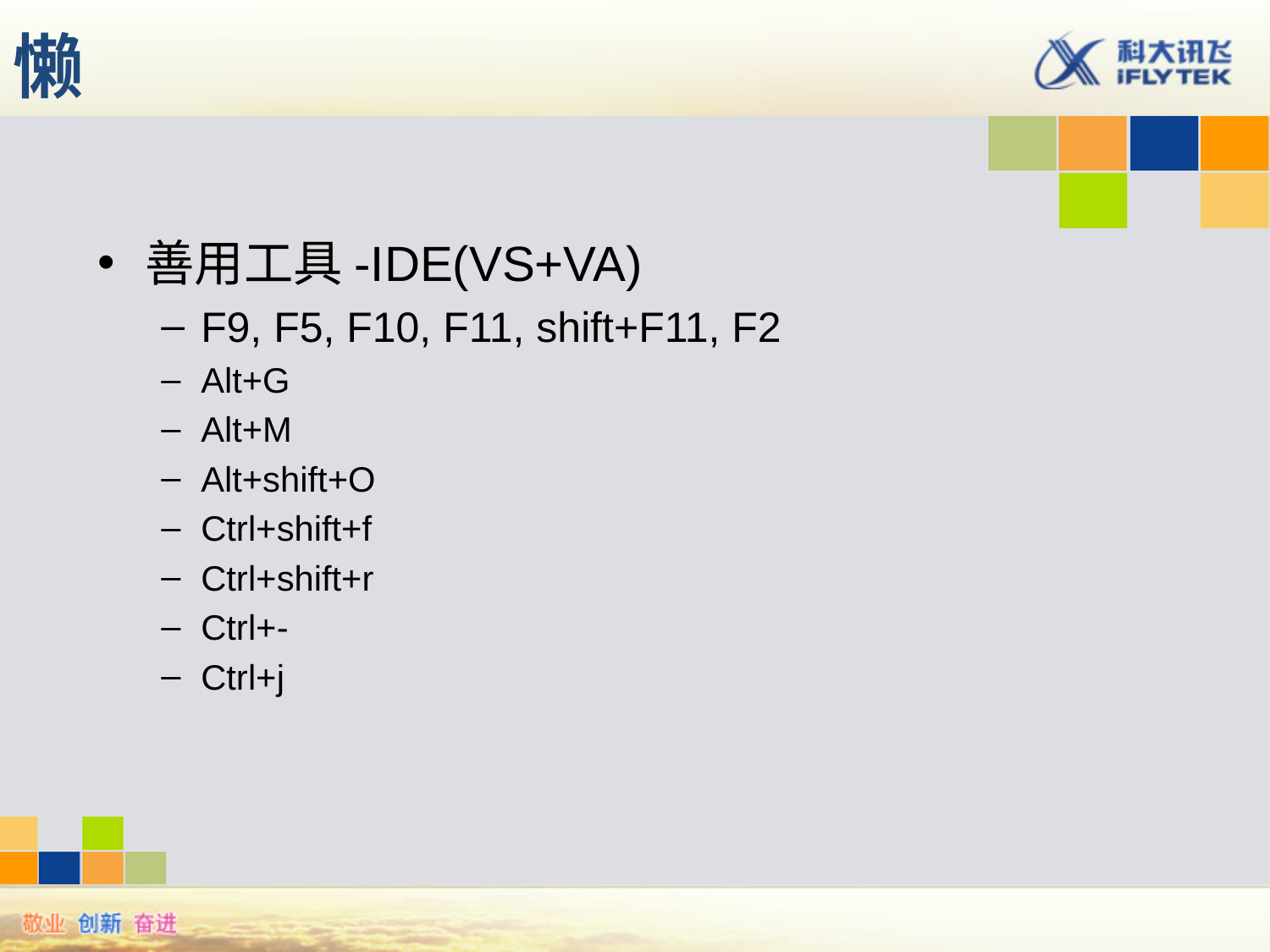

# 懒
善用工具-IDE(VS+VA)
F9, F5, F10, F11, shift+F11, F2
Alt+G
Alt+M
Alt+shift+O
Ctrl+shift+f
Ctrl+shift+r
Ctrl+-
Ctrl+j